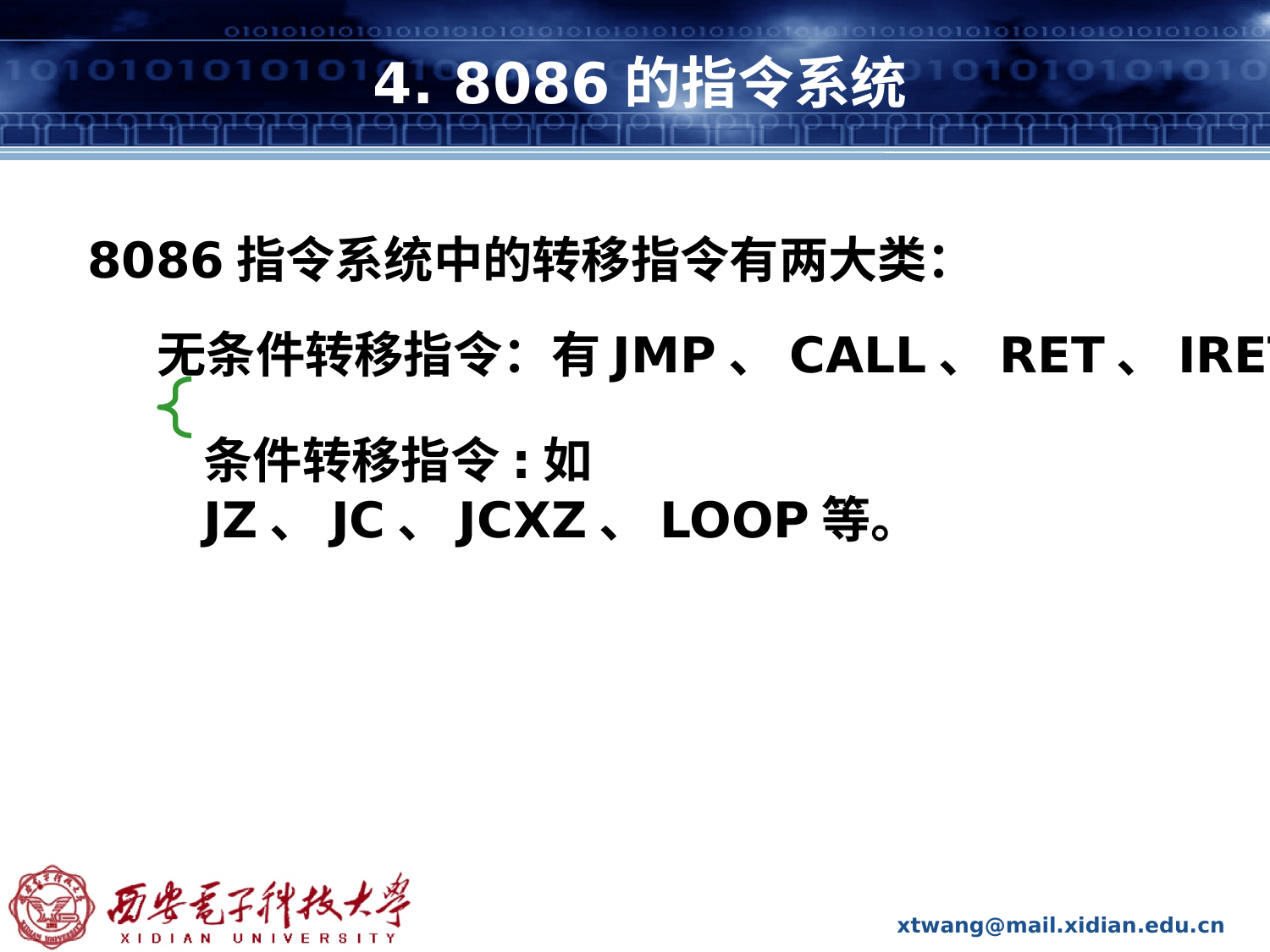

# 4. 8086的指令系统
8086指令系统中的转移指令有两大类：
无条件转移指令：有JMP、CALL、RET、IRET

条件转移指令:如JZ、JC、JCXZ、LOOP等。